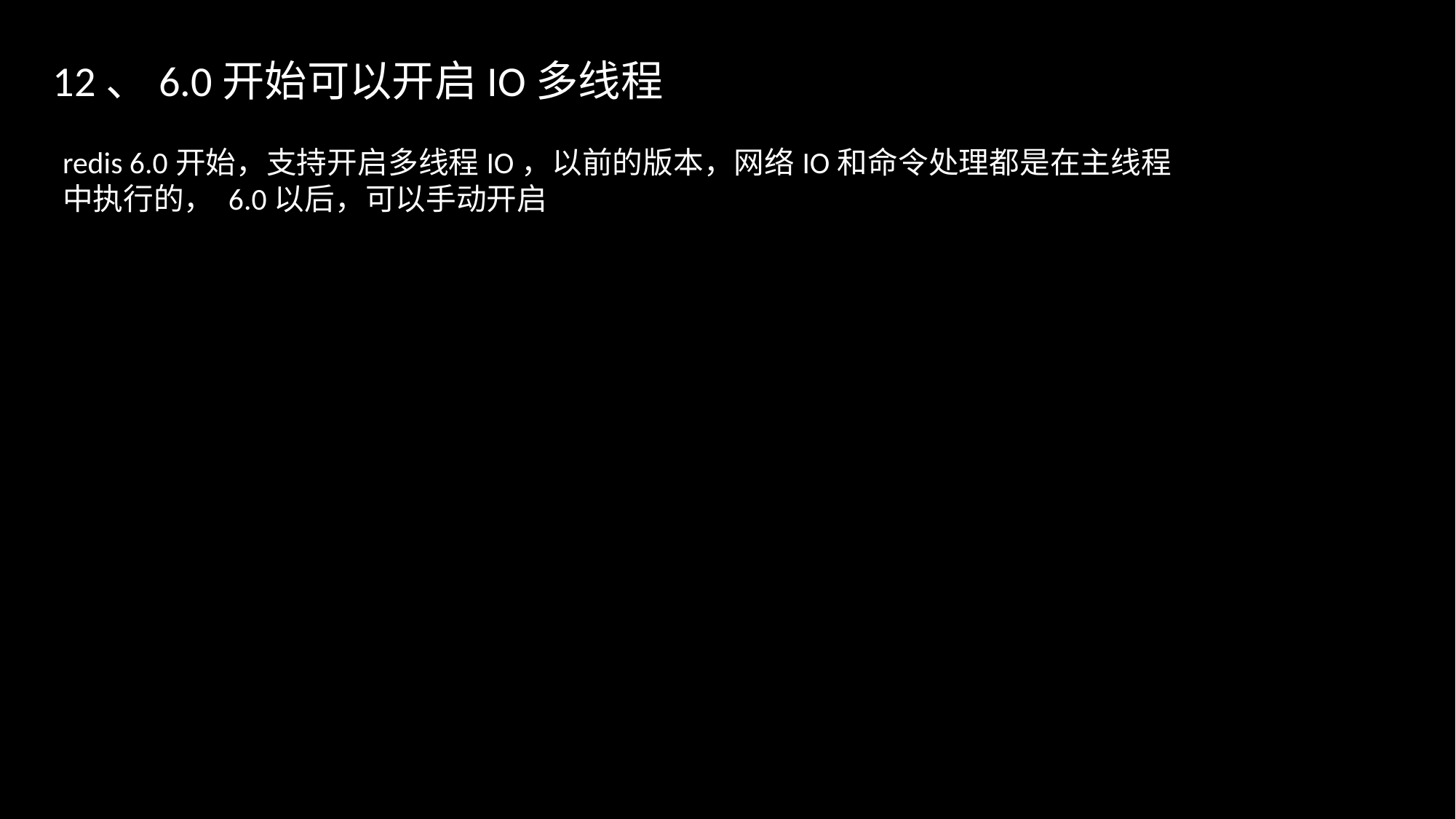

12、6.0开始可以开启IO多线程
redis 6.0开始，支持开启多线程IO，以前的版本，网络IO和命令处理都是在主线程中执行的， 6.0以后，可以手动开启